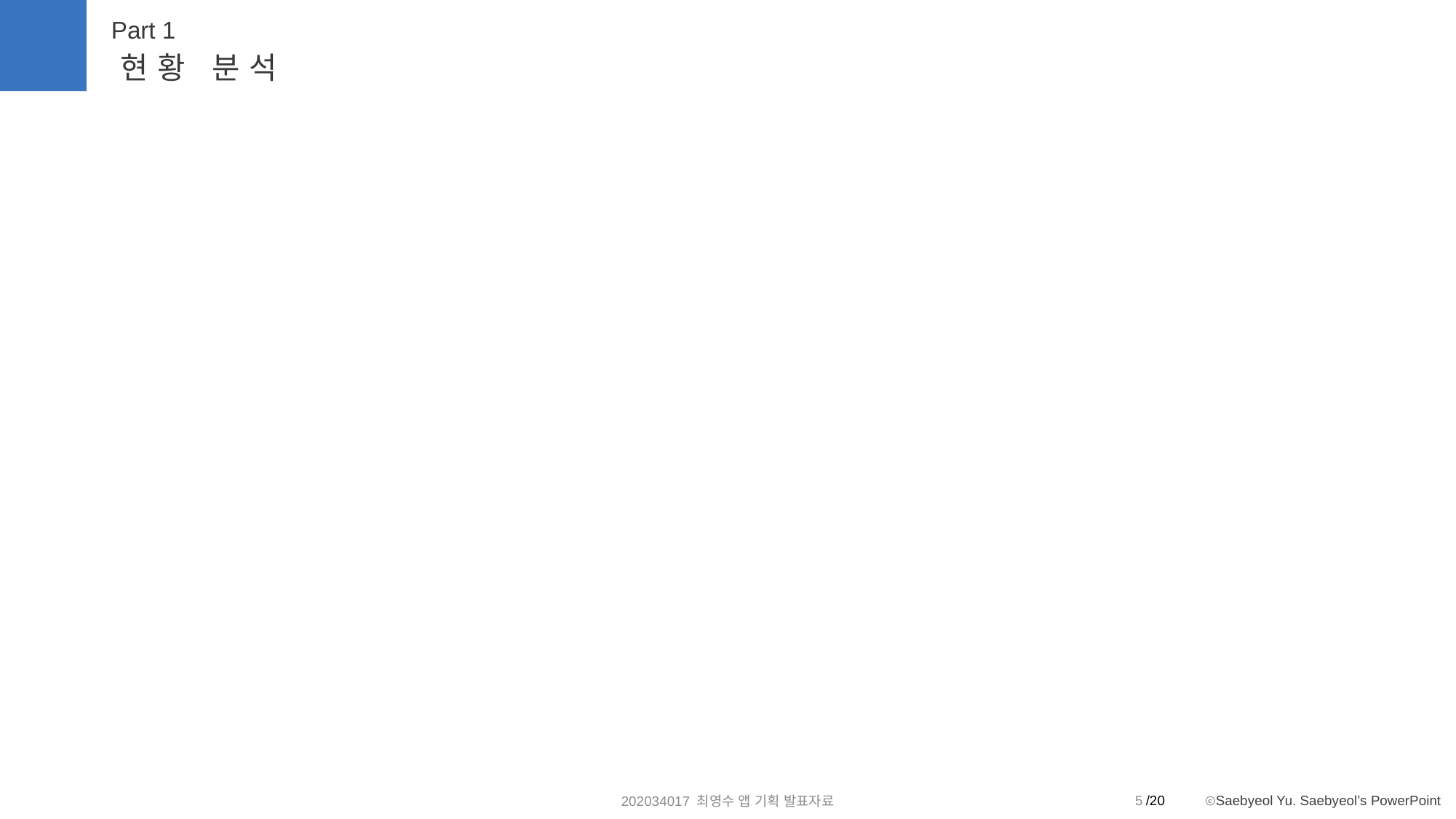

Part 1
현황 분석
5
202034017 최영수 앱 기획 발표자료